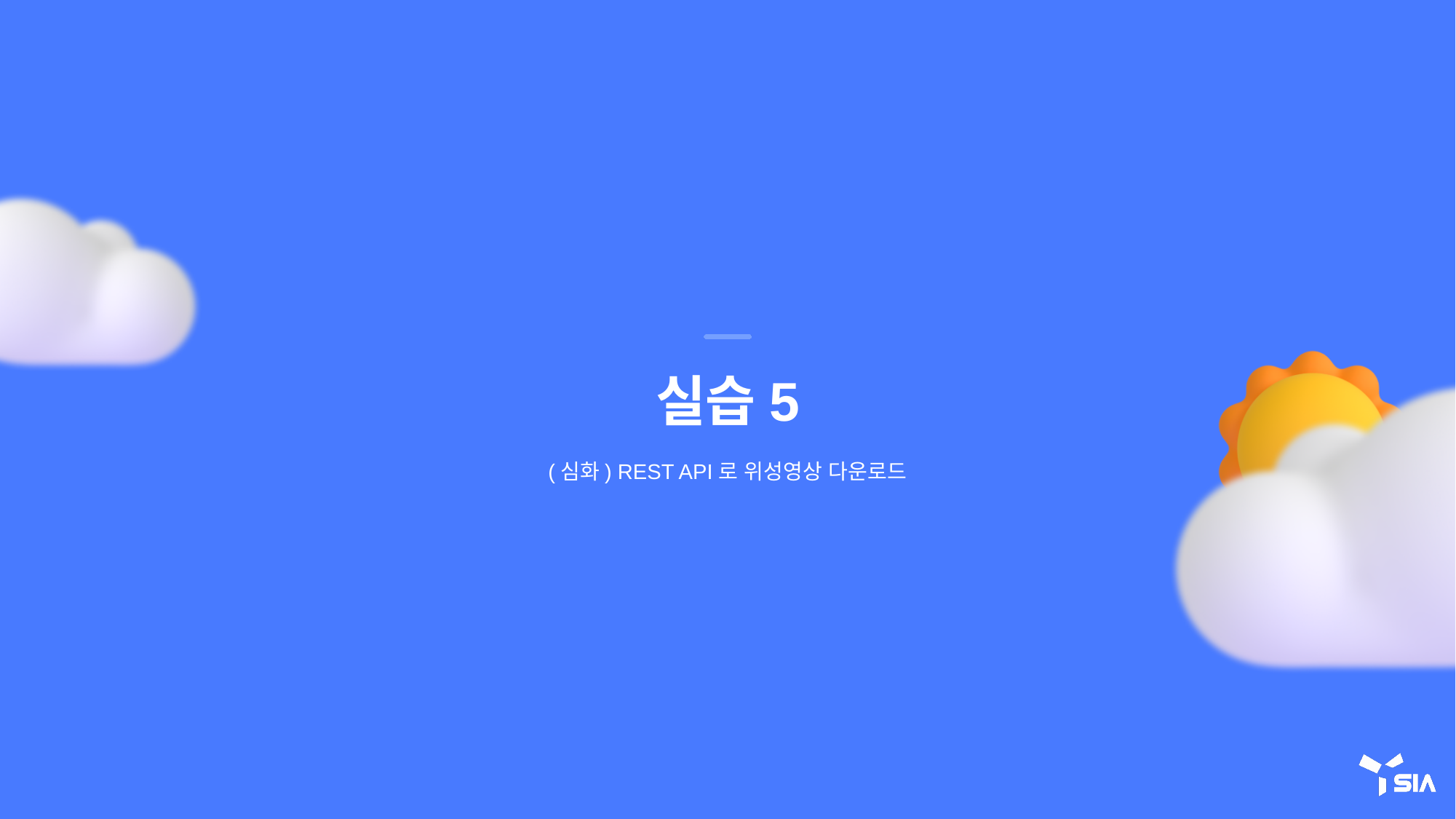

# 실습5
(심화) REST API로 위성영상 다운로드